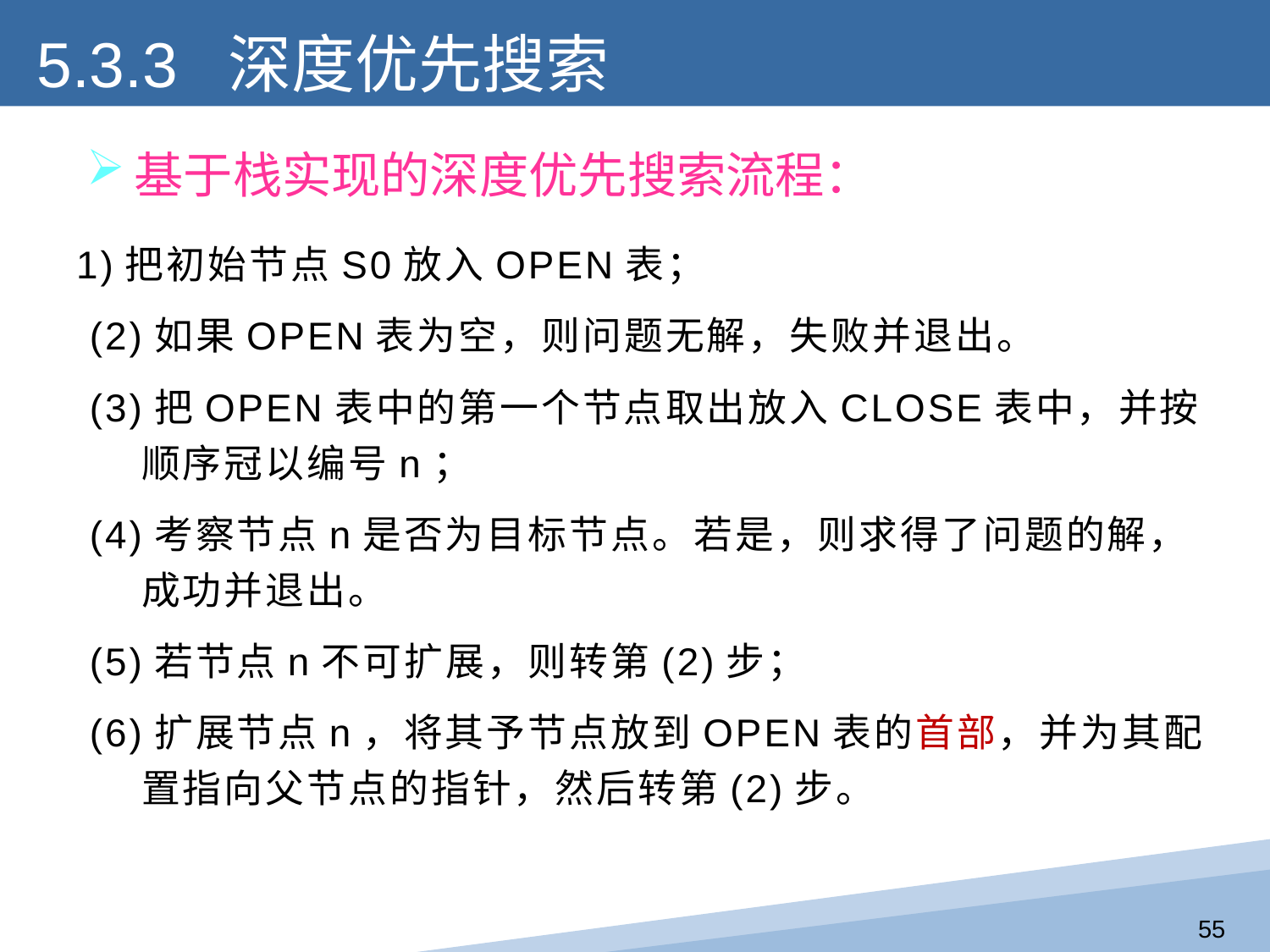

5.3.3  深度优先搜索
基于栈实现的深度优先搜索流程：
1)把初始节点S0放入OPEN表；
 (2)如果OPEN表为空，则问题无解，失败并退出。
 (3)把OPEN表中的第一个节点取出放入CLOSE表中，并按顺序冠以编号n；
 (4)考察节点n是否为目标节点。若是，则求得了问题的解，成功并退出。
 (5)若节点n不可扩展，则转第(2)步；
 (6)扩展节点n，将其予节点放到OPEN表的首部，并为其配置指向父节点的指针，然后转第(2)步。

55